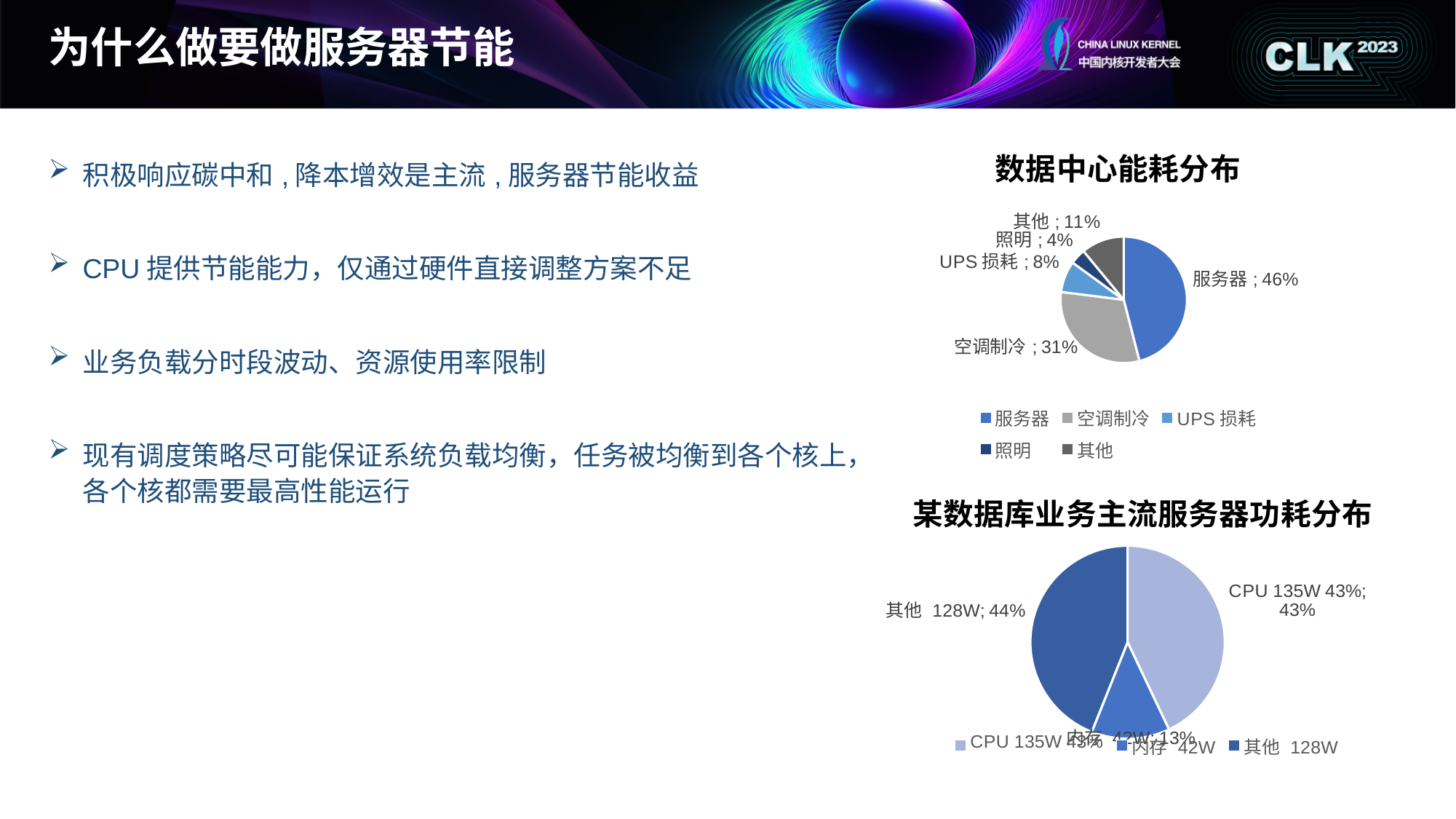

# 为什么做要做服务器节能

积极响应碳中和,降本增效是主流,服务器节能收益

CPU提供节能能力，仅通过硬件直接调整方案不足

业务负载分时段波动、资源使用率限制

现有调度策略尽可能保证系统负载均衡，任务被均衡到各个核上，各个核都需要最高性能运行

### Chart:

| Category | 数据中心能耗分布 |
|---|---|
| 服务器 | 0.46 |
| 空调制冷 | 0.31 |
| UPS损耗 | 0.08 |
| 照明 | 0.04 |
| 其他 | 0.11 |

### Chart:

| Category | 某数据库业务主流服务器功耗分布 |
|---|---|
| CPU 135W 43% | 0.43 |
| 内存 42W | 0.13 |
| 其他 128W | 0.44 |